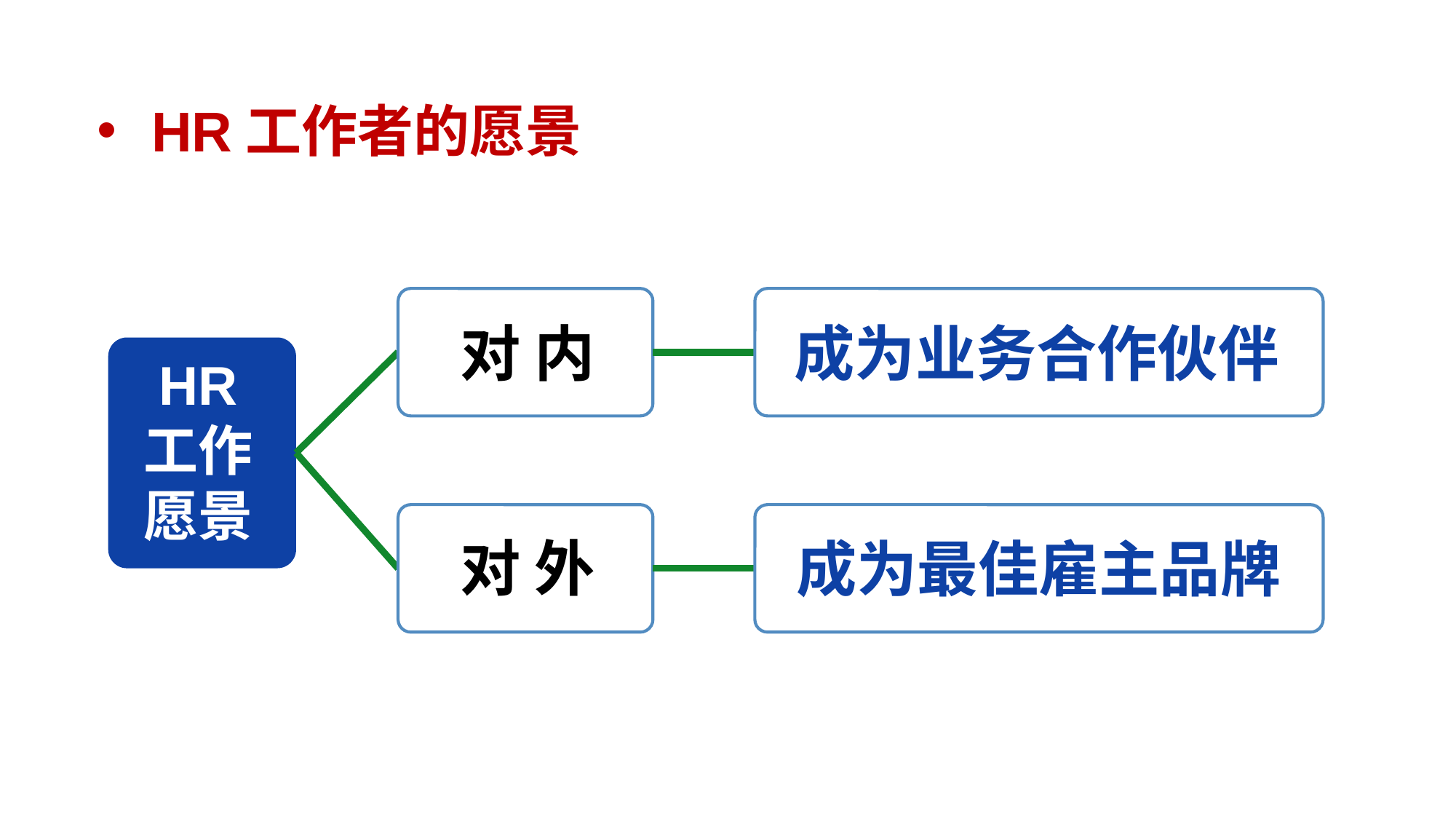

HR工作者的愿景

成为业务合作伙伴
对 内
HR
工作愿景
对 外
成为最佳雇主品牌